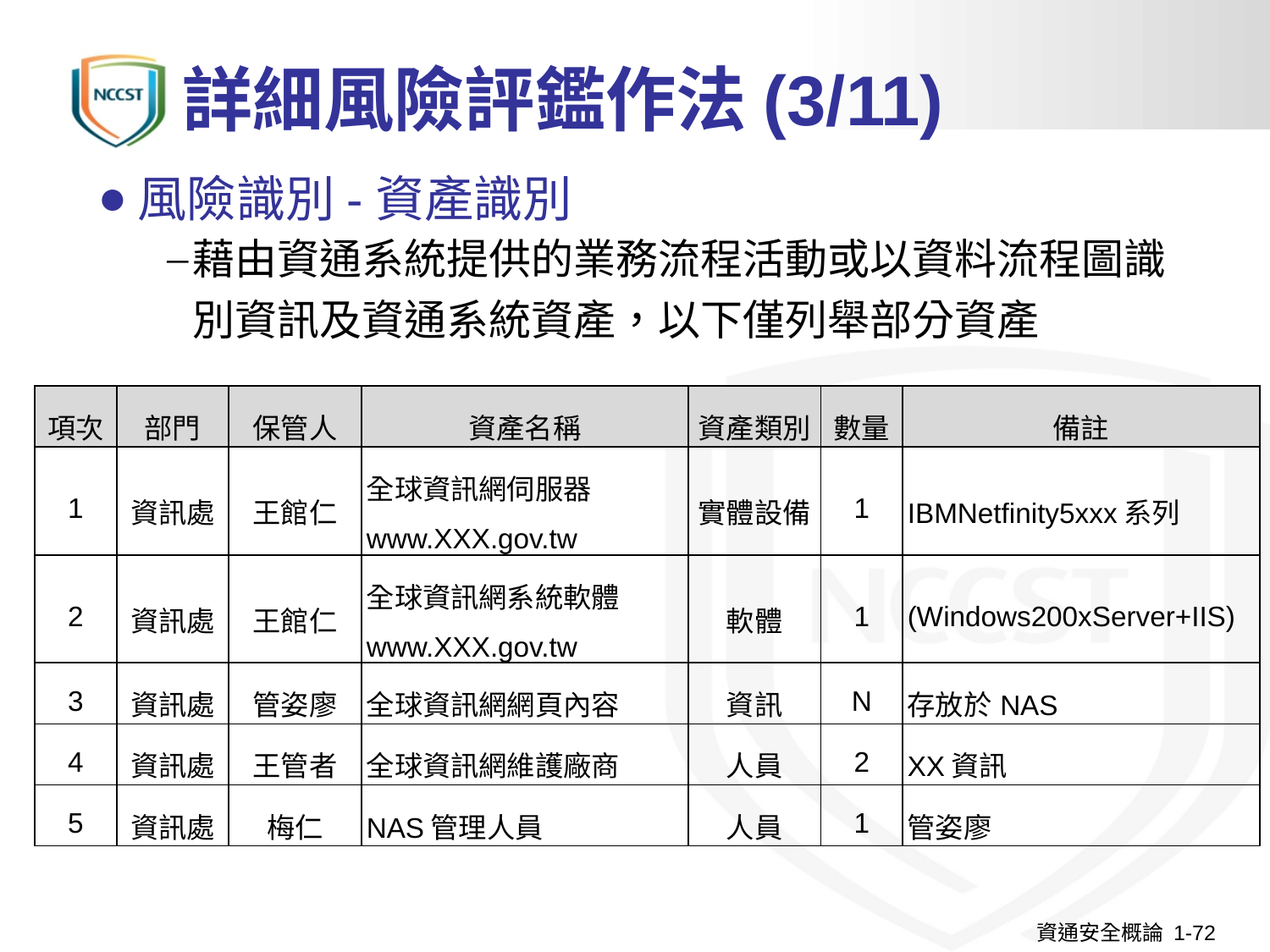

# 詳細風險評鑑作法(3/11)
風險識別-資產識別

藉由資通系統提供的業務流程活動或以資料流程圖識別資訊及資通系統資產，以下僅列舉部分資產
| 項次 | 部門 | 保管人 | 資產名稱 | 資產類別 | 數量 | 備註 |
| --- | --- | --- | --- | --- | --- | --- |
| 1 | 資訊處 | 王館仁 | 全球資訊網伺服器 www.XXX.gov.tw | 實體設備 | 1 | IBMNetfinity5xxx系列 |
| 2 | 資訊處 | 王館仁 | 全球資訊網系統軟體 www.XXX.gov.tw | 軟體 | 1 | (Windows200xServer+IIS) |
| 3 | 資訊處 | 管姿廖 | 全球資訊網網頁內容 | 資訊 | N | 存放於NAS |
| 4 | 資訊處 | 王管者 | 全球資訊網維護廠商 | 人員 | 2 | XX資訊 |
| 5 | 資訊處 | 梅仁 | NAS管理人員 | 人員 | 1 | 管姿廖 |